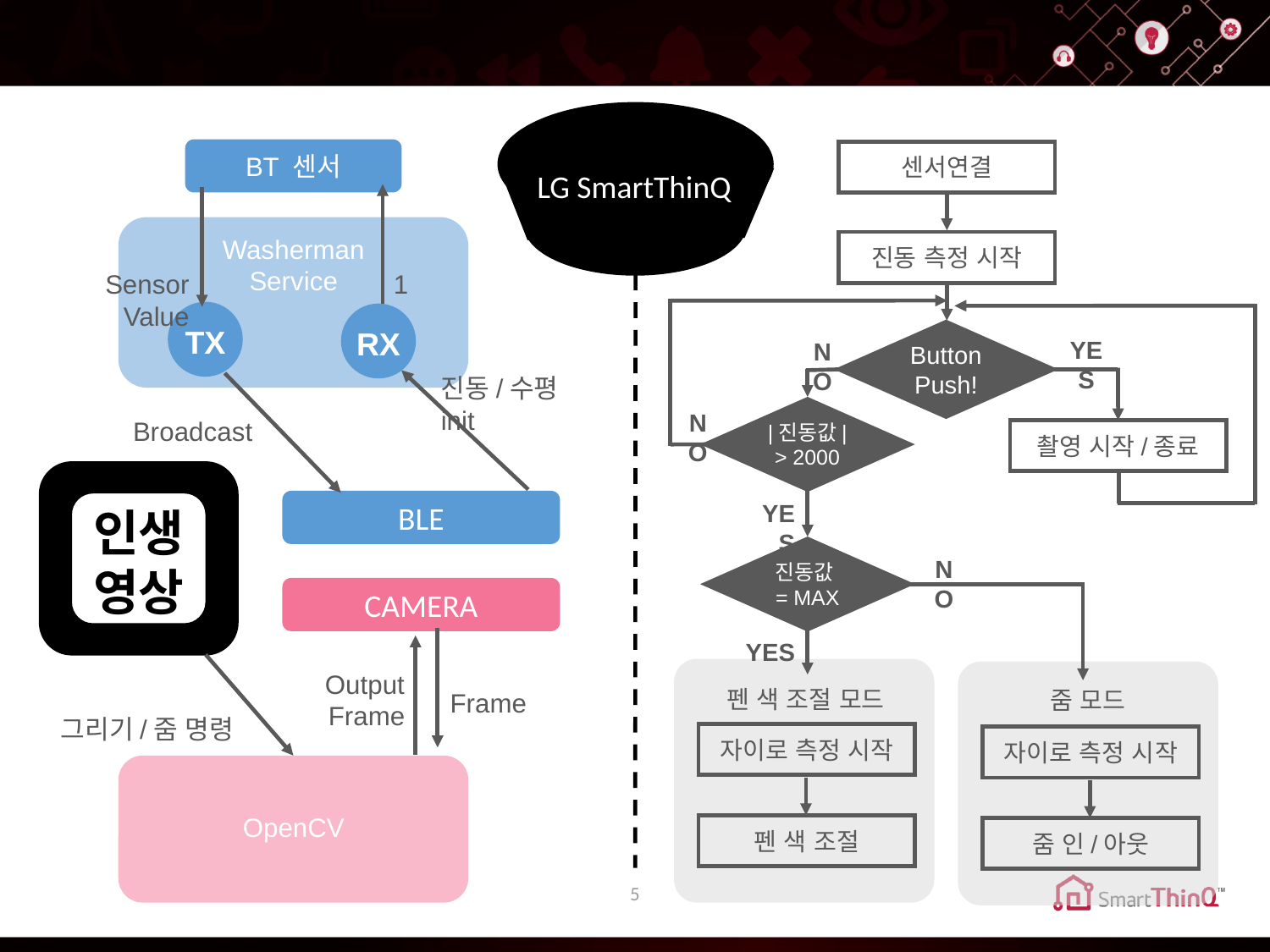

LG SmartThinQ

BT 센서
센서연결

Washerman Service
진동 측정 시작
1
Sensor Value

TX
RX
Button
Push!
YES
NO
진동/수평 init
|진동값| > 2000
NO
Broadcast
촬영 시작/종료

BLE
YES
인생
영상
진동값
= MAX
NO
CAMERA
YES

Output Frame

펜 색 조절 모드
줌 모드
Frame
그리기/줌 명령
자이로 측정 시작
자이로 측정 시작

OpenCV
펜 색 조절
줌 인/아웃
5